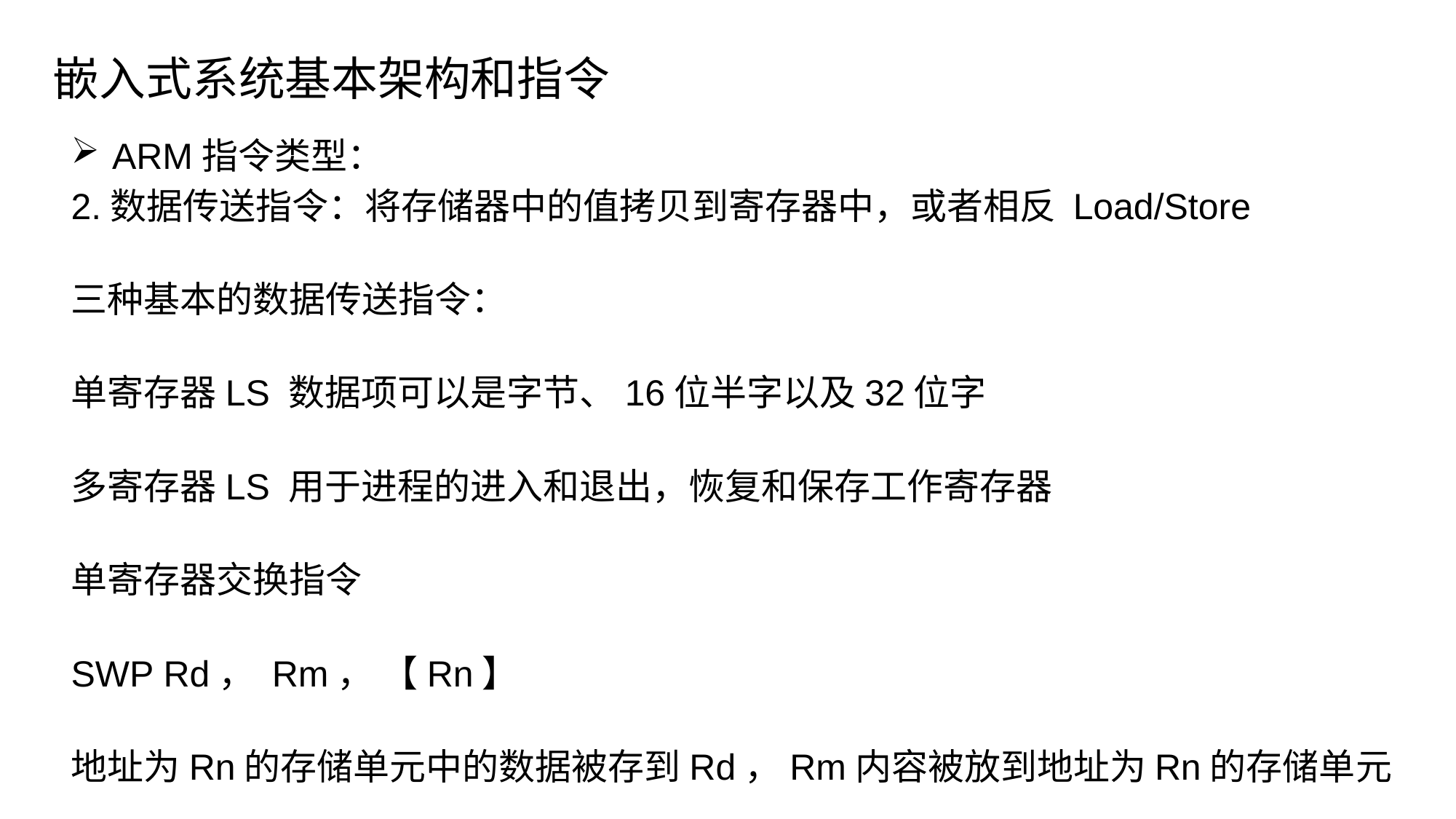

# 嵌入式系统基本架构和指令
ARM指令类型：
2.数据传送指令：将存储器中的值拷贝到寄存器中，或者相反 Load/Store
三种基本的数据传送指令：
单寄存器LS 数据项可以是字节、16位半字以及32位字
多寄存器LS 用于进程的进入和退出，恢复和保存工作寄存器
单寄存器交换指令
SWP Rd， Rm， 【Rn】
地址为Rn的存储单元中的数据被存到Rd，Rm内容被放到地址为Rn的存储单元

11